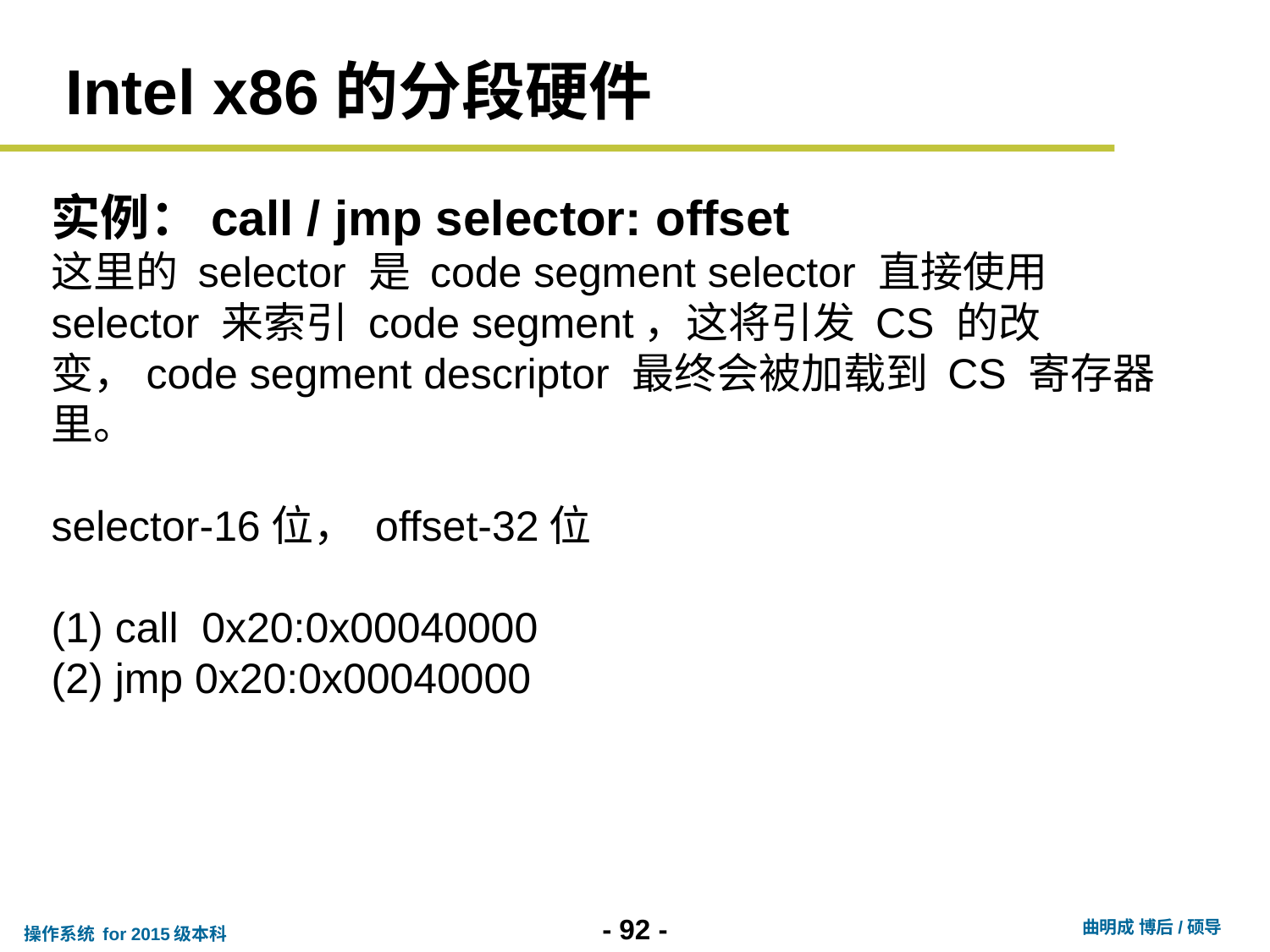

# Intel x86的分段硬件
实例：call / jmp selector: offset
这里的 selector 是 code segment selector 直接使用 selector 来索引 code segment，这将引发 CS 的改变，code segment descriptor 最终会被加载到 CS 寄存器里。

selector-16位， offset-32位

(1) call  0x20:0x00040000
(2) jmp 0x20:0x00040000